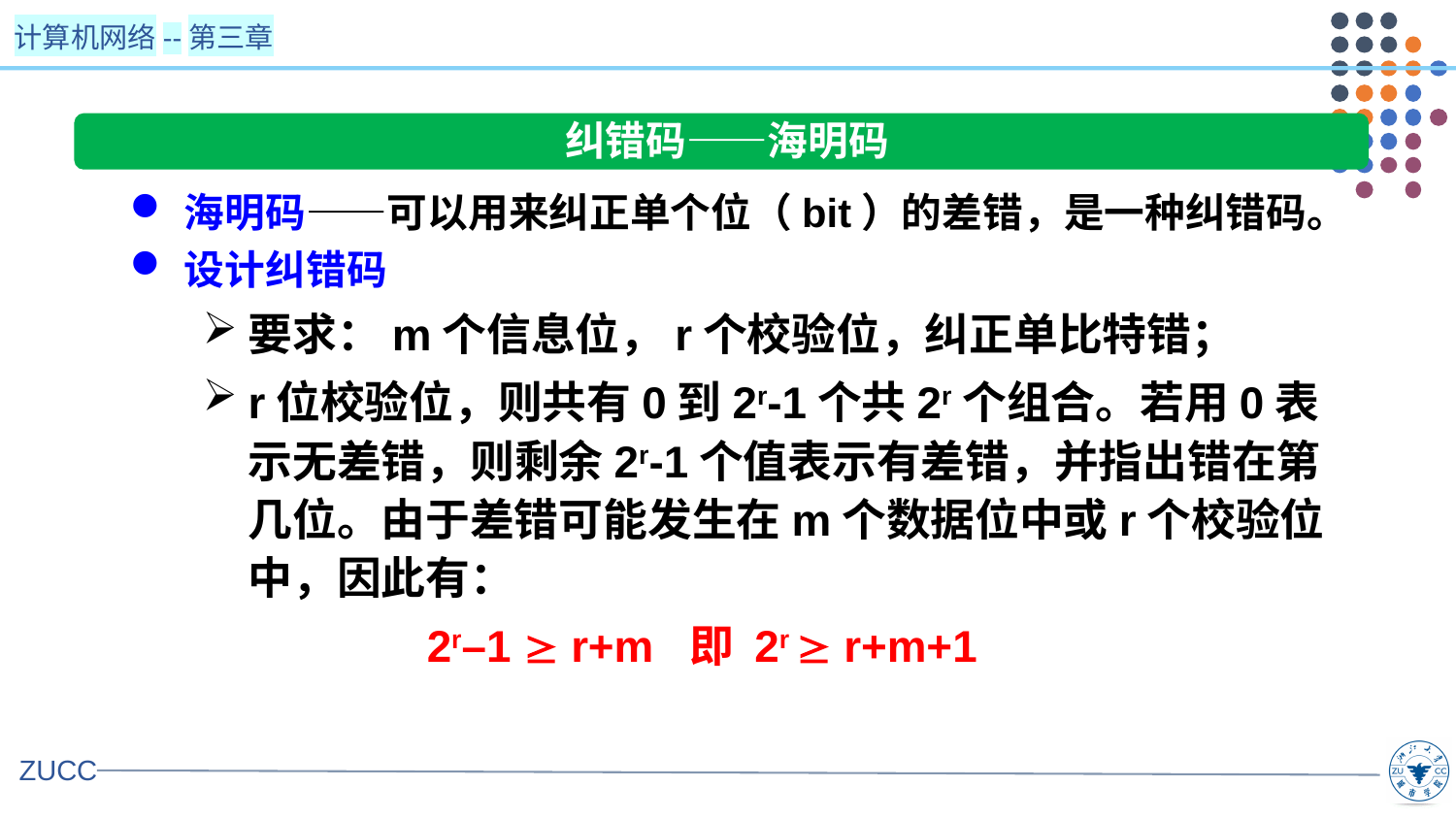

纠错码——海明码

海明码——可以用来纠正单个位（bit）的差错，是一种纠错码。
设计纠错码
要求：m个信息位，r个校验位，纠正单比特错；
r位校验位，则共有0到2r-1个共2r个组合。若用0表示无差错，则剩余2r-1个值表示有差错，并指出错在第几位。由于差错可能发生在m个数据位中或r个校验位中，因此有：
                        2r–1 ≥ r+m  即 2r ≥ r+m+1